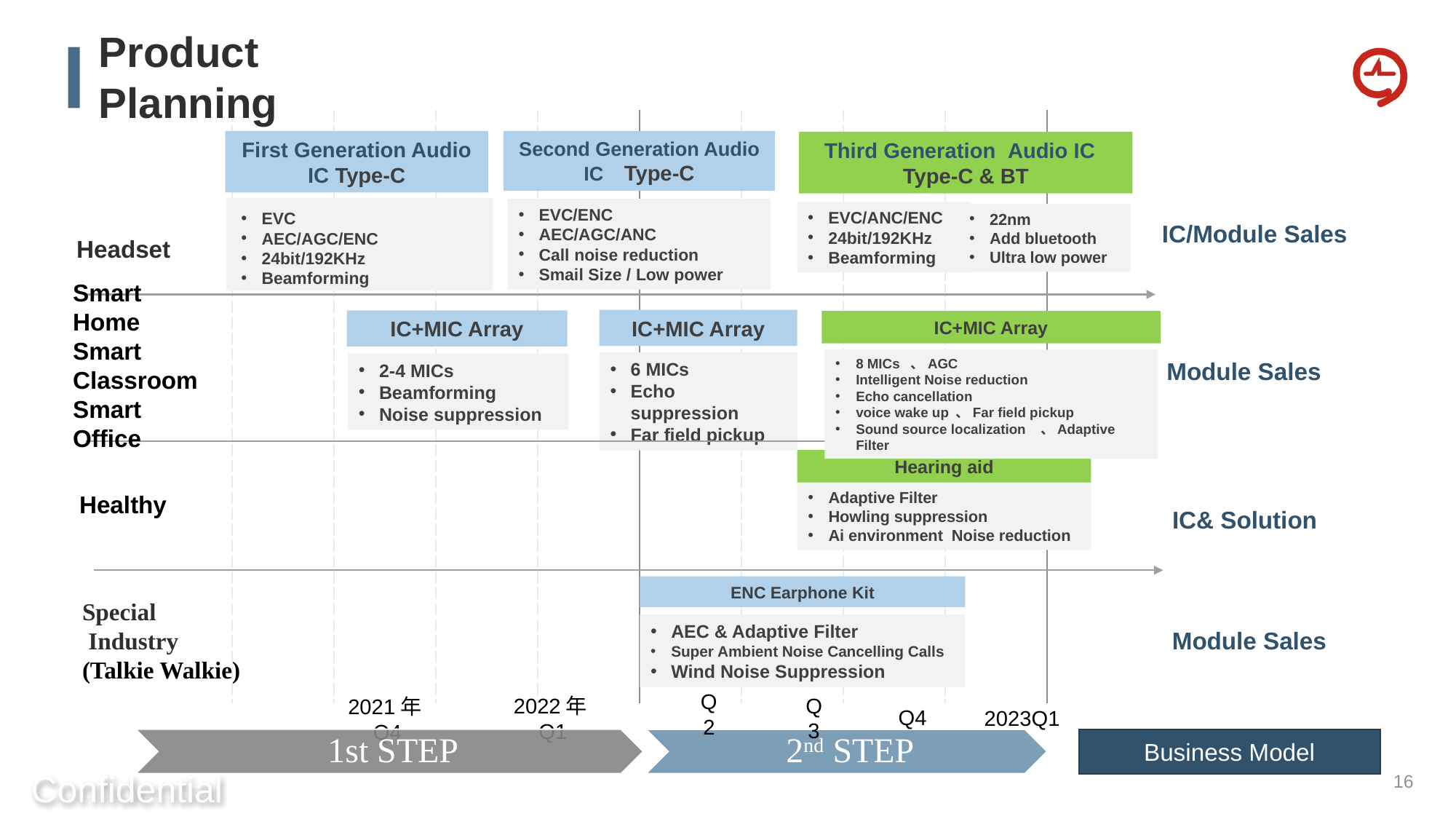

Product  Planning
|  |  |  |  |  |  |  |  |  |
| --- | --- | --- | --- | --- | --- | --- | --- | --- |
First Generation Audio IC Type-C
EVC
AEC/AGC/ENC
24bit/192KHz
Beamforming

Second Generation Audio IC    Type-C
EVC/ENC
AEC/AGC/ANC
Call noise reduction
Smail Size / Low power
Third Generation  Audio IC
Type-C & BT
EVC/ANC/ENC
24bit/192KHz
Beamforming
22nm
Add bluetooth
Ultra low power
Headset

IC/Module Sales
Smart Home
Smart Classroom
Smart Office
IC+MIC Array
6 MICs
Echo suppression
Far field pickup
IC+MIC Array
2-4 MICs
Beamforming
Noise suppression
IC+MIC Array
8 MICs  、AGC
Intelligent Noise reduction
Echo cancellation
voice wake up 、Far field pickup
Sound source localization   、Adaptive Filter
Module Sales
Healthy
Hearing aid
Adaptive Filter
Howling suppression
Ai environment  Noise reduction
IC& Solution
Special
 Industry
(Talkie Walkie)
ENC Earphone Kit
AEC & Adaptive Filter
Super Ambient Noise Cancelling Calls
Wind Noise Suppression
Module Sales
Q2
Q4
Q3
2023Q1
2022年Q1
2021年Q4
Business Model
1st STEP
2nd STEP

Confidential
16